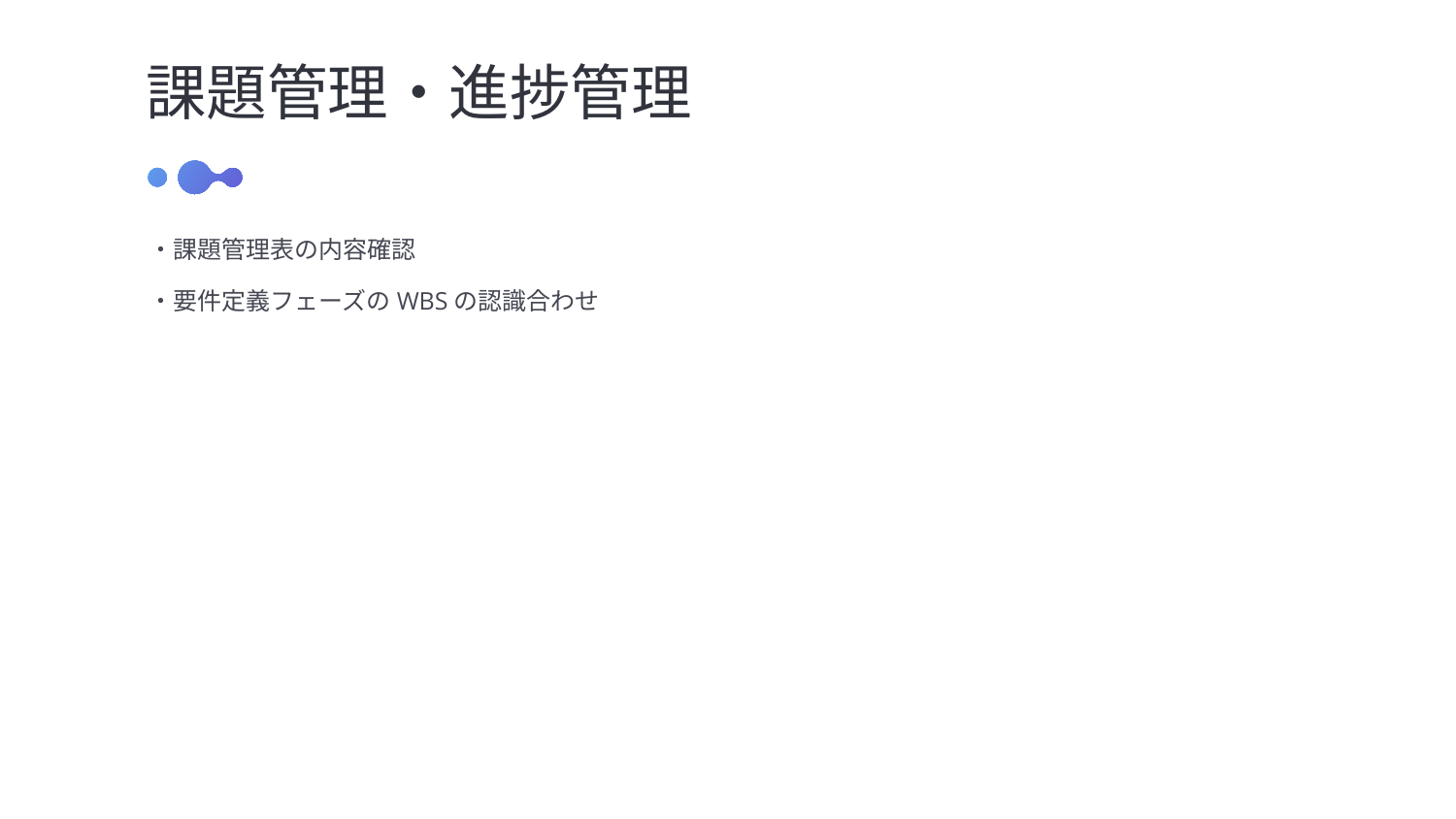

課題管理・進捗管理

・課題管理表の内容確認
・要件定義フェーズのWBSの認識合わせ